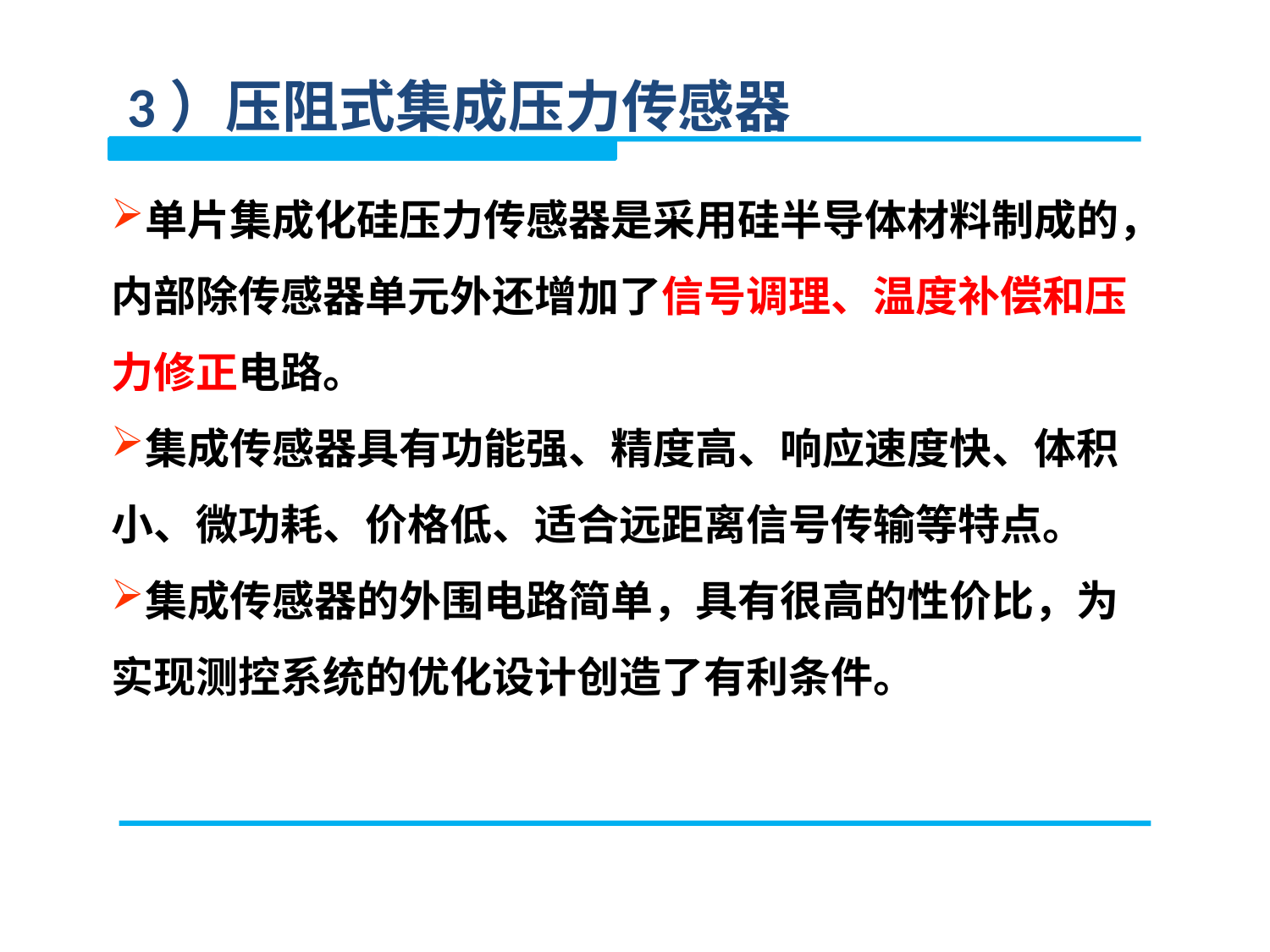

3）压阻式集成压力传感器
单片集成化硅压力传感器是采用硅半导体材料制成的，内部除传感器单元外还增加了信号调理、温度补偿和压力修正电路。
集成传感器具有功能强、精度高、响应速度快、体积小、微功耗、价格低、适合远距离信号传输等特点。
集成传感器的外围电路简单，具有很高的性价比，为实现测控系统的优化设计创造了有利条件。